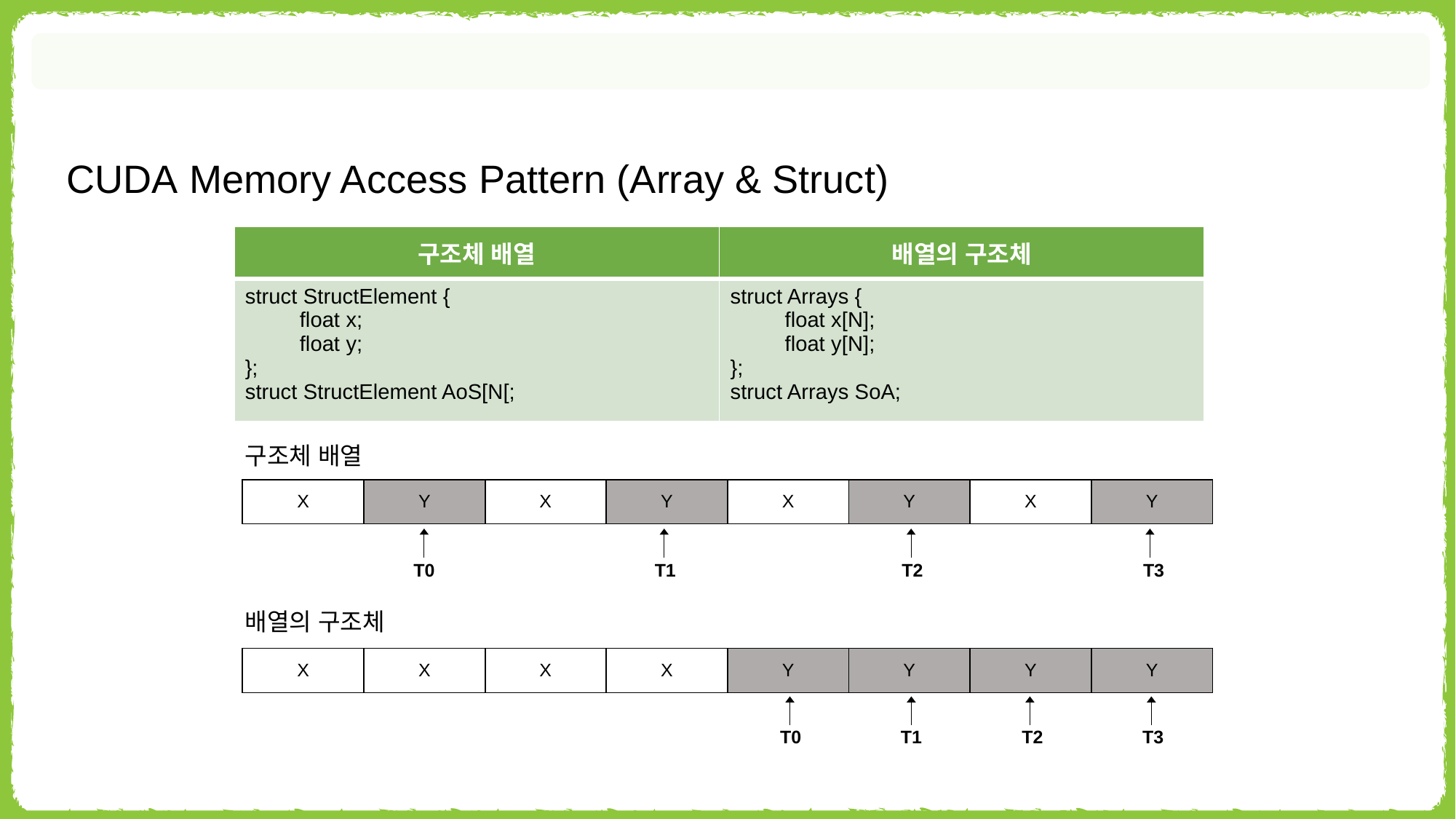

CUDA Memory Access Pattern (Array & Struct)
| 구조체 배열 | 배열의 구조체 |
| --- | --- |
| struct StructElement { float x; float y; }; struct StructElement AoS[N[; | struct Arrays { float x[N]; float y[N]; }; struct Arrays SoA; |
구조체 배열
| X | Y | X | Y | X | Y | X | Y |
| --- | --- | --- | --- | --- | --- | --- | --- |
T0
T1
T2
T3
배열의 구조체
| X | X | X | X | Y | Y | Y | Y |
| --- | --- | --- | --- | --- | --- | --- | --- |
T0
T1
T2
T3